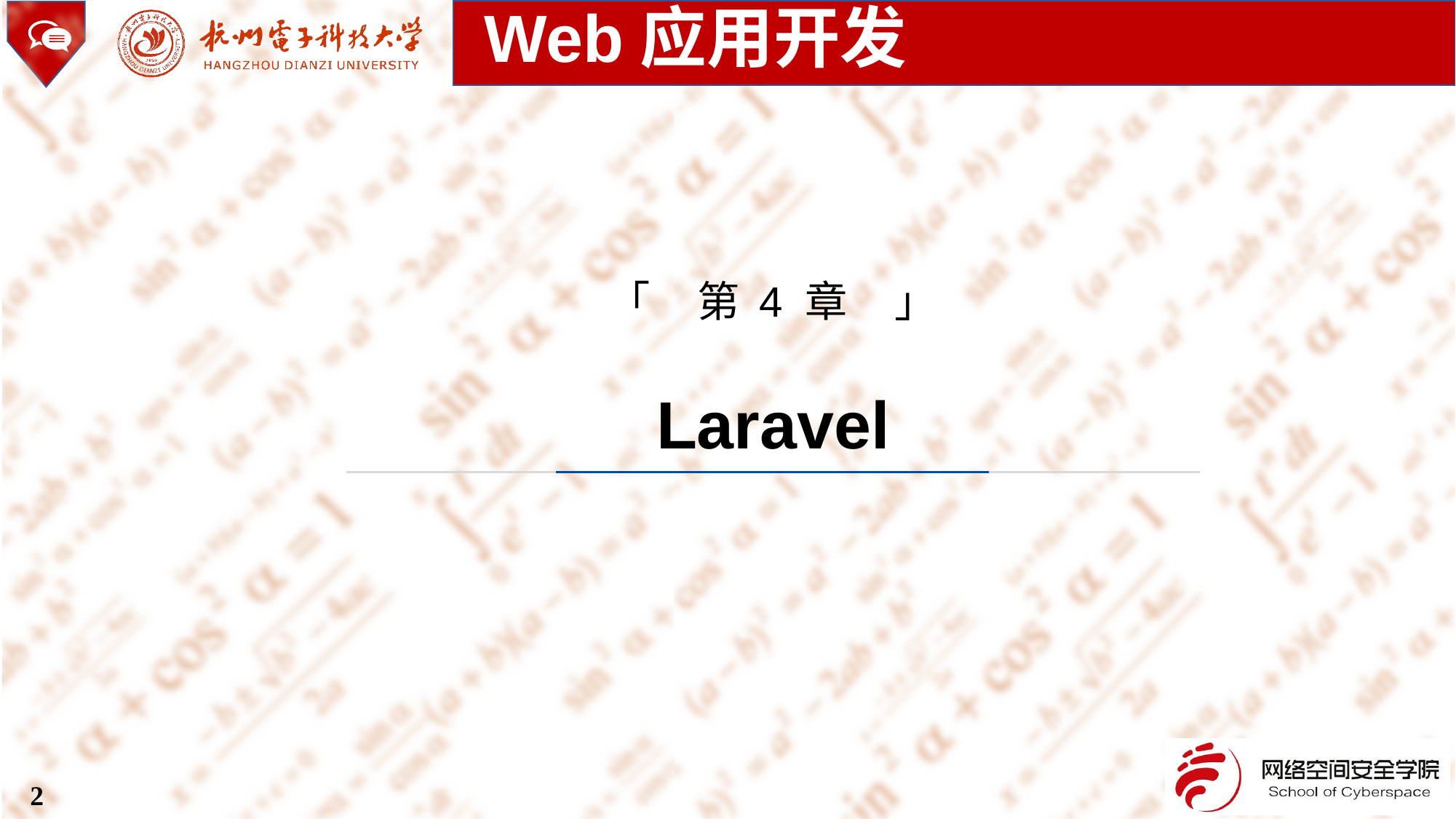

Web应用开发

「     第 4 章     」
Laravel
2